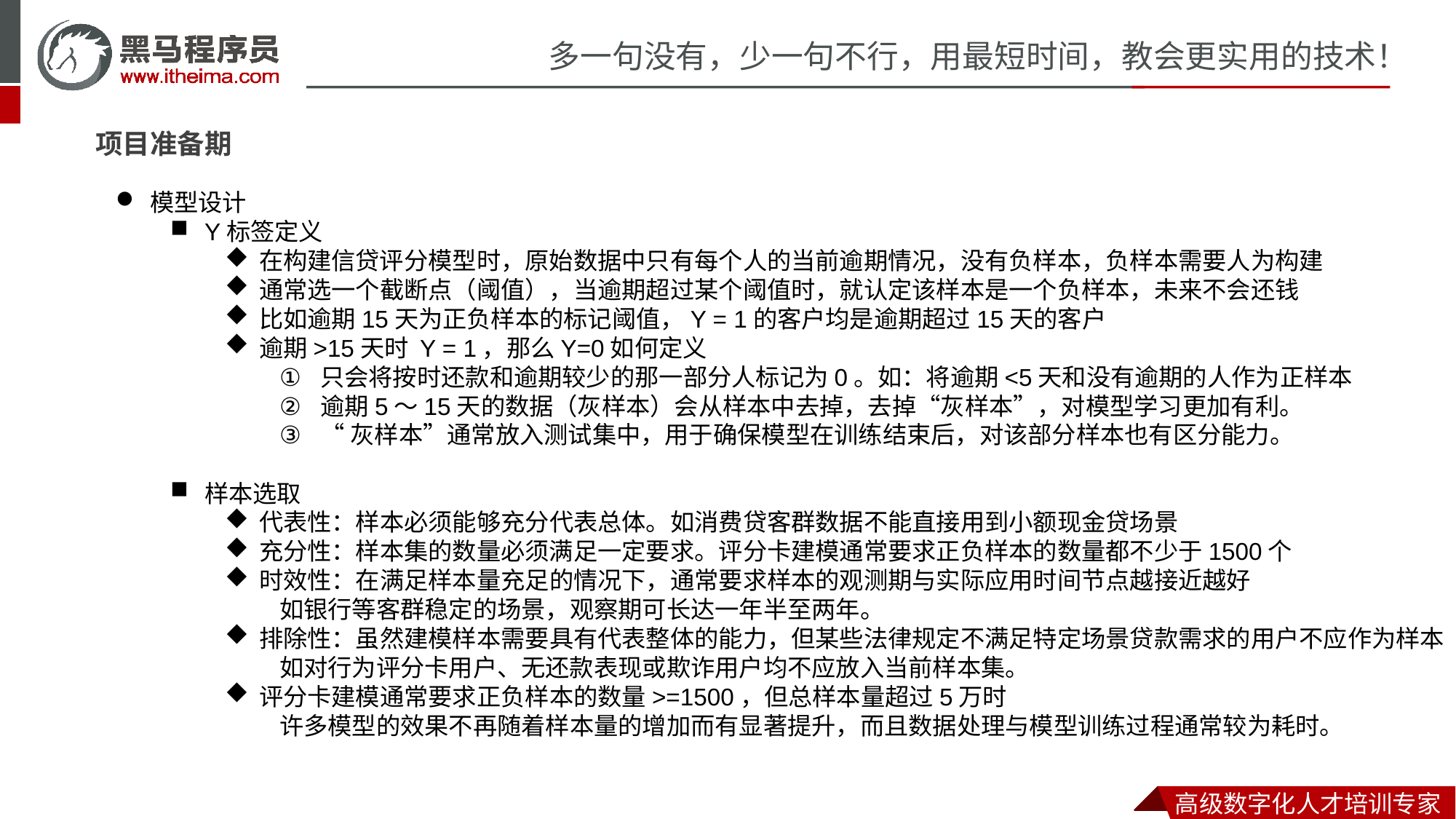

项目准备期
模型设计
Y标签定义
在构建信贷评分模型时，原始数据中只有每个人的当前逾期情况，没有负样本，负样本需要人为构建
通常选一个截断点（阈值），当逾期超过某个阈值时，就认定该样本是一个负样本，未来不会还钱
比如逾期15天为正负样本的标记阈值，Y = 1的客户均是逾期超过15天的客户
逾期>15天时 Y = 1，那么Y=0如何定义
只会将按时还款和逾期较少的那一部分人标记为0。如：将逾期<5天和没有逾期的人作为正样本
逾期5～15天的数据（灰样本）会从样本中去掉，去掉“灰样本”，对模型学习更加有利。
“灰样本”通常放入测试集中，用于确保模型在训练结束后，对该部分样本也有区分能力。

样本选取
代表性：样本必须能够充分代表总体。如消费贷客群数据不能直接用到小额现金贷场景
充分性：样本集的数量必须满足一定要求。评分卡建模通常要求正负样本的数量都不少于1500个
时效性：在满足样本量充足的情况下，通常要求样本的观测期与实际应用时间节点越接近越好
如银行等客群稳定的场景，观察期可长达一年半至两年。
排除性：虽然建模样本需要具有代表整体的能力，但某些法律规定不满足特定场景贷款需求的用户不应作为样本
如对行为评分卡用户、无还款表现或欺诈用户均不应放入当前样本集。
评分卡建模通常要求正负样本的数量>=1500，但总样本量超过5万时
许多模型的效果不再随着样本量的增加而有显著提升，而且数据处理与模型训练过程通常较为耗时。